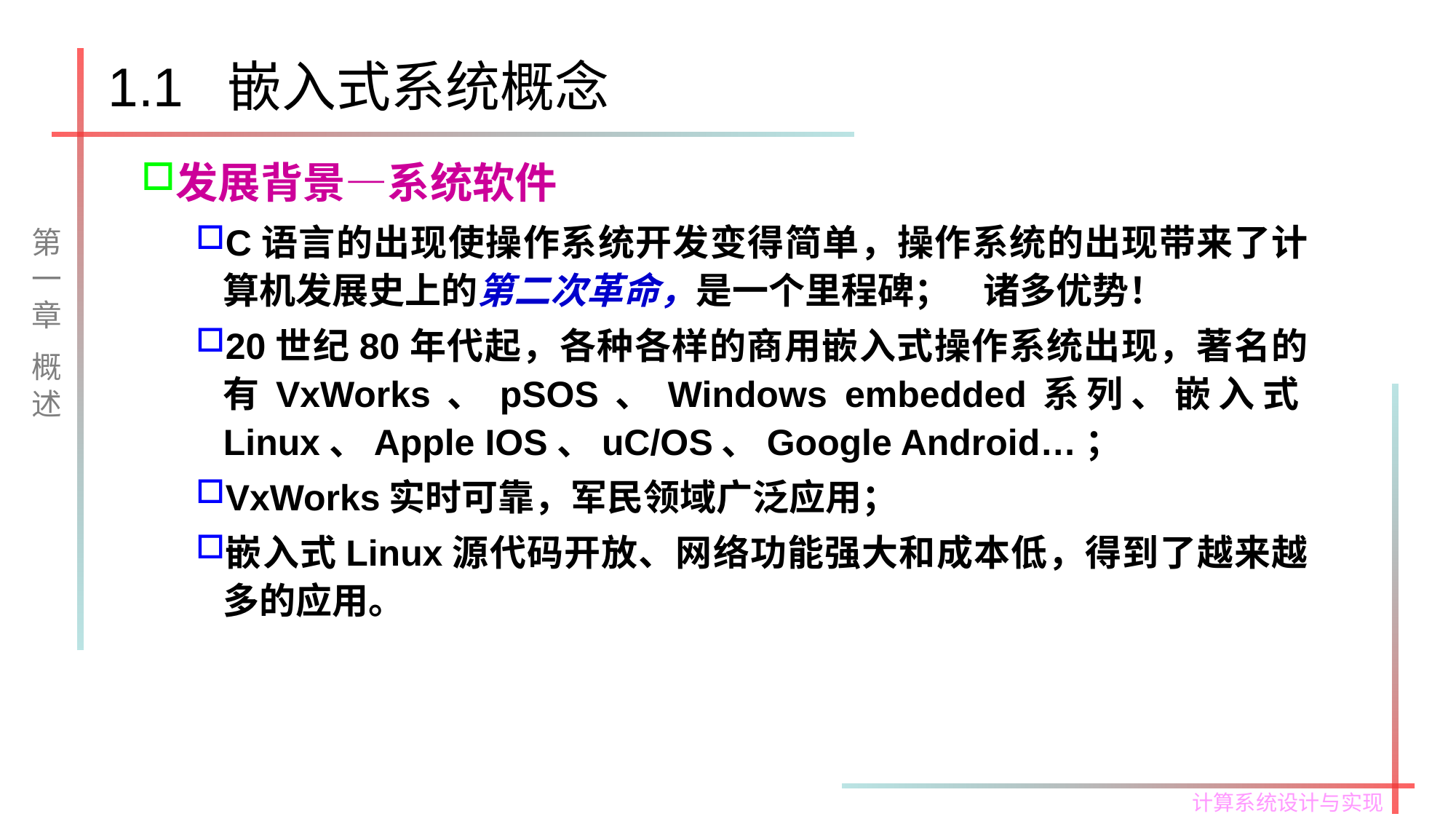

# 1.1  嵌入式系统概念
发展背景—系统软件
C语言的出现使操作系统开发变得简单，操作系统的出现带来了计算机发展史上的第二次革命，是一个里程碑；    诸多优势！
20世纪80年代起，各种各样的商用嵌入式操作系统出现，著名的有VxWorks、pSOS、Windows embedded系列、嵌入式Linux、Apple IOS、uC/OS、Google Android…；
VxWorks实时可靠，军民领域广泛应用；
嵌入式Linux源代码开放、网络功能强大和成本低，得到了越来越多的应用。

第一章
概述